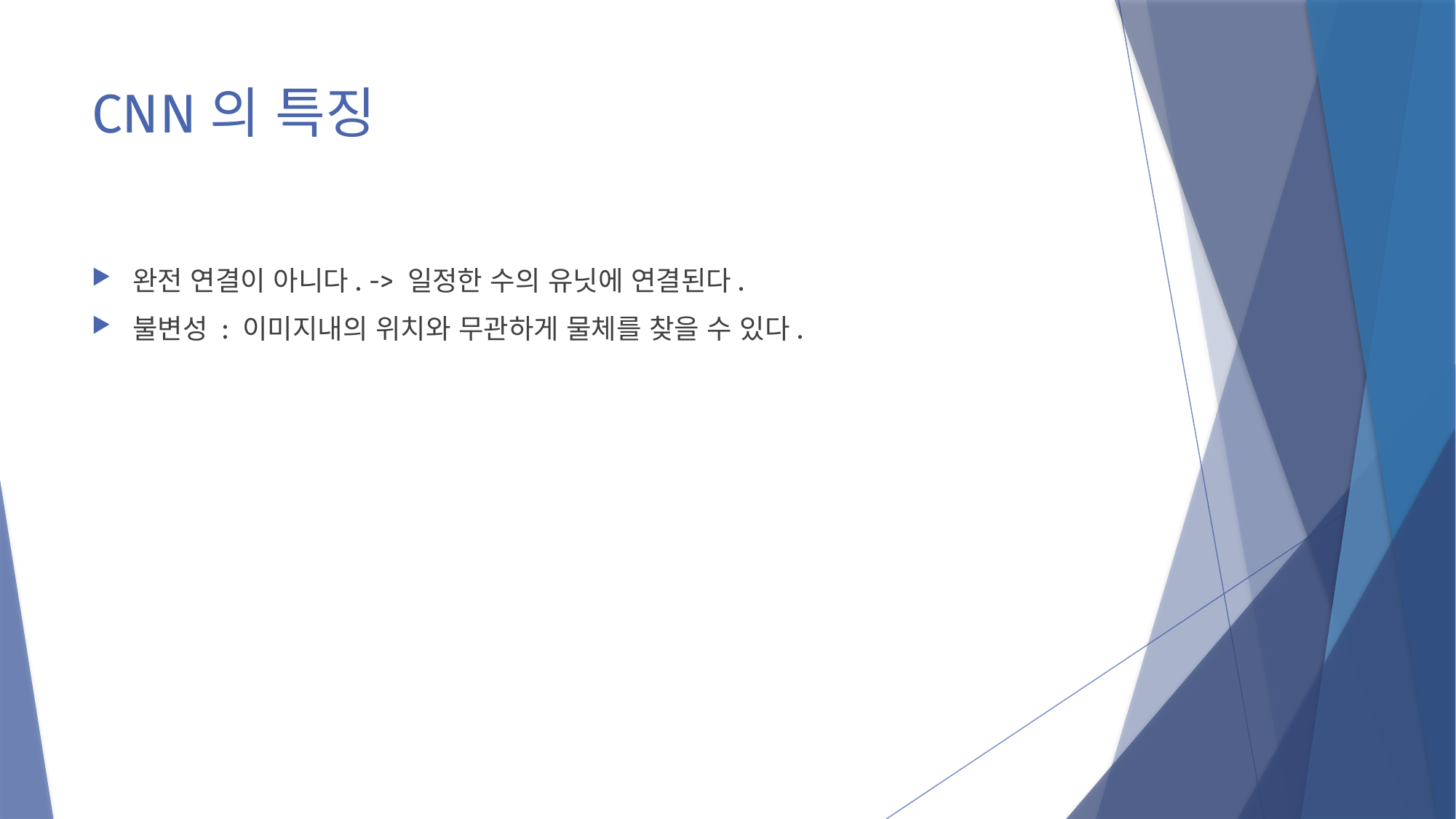

# CNN의 특징
완전 연결이 아니다. -> 일정한 수의 유닛에 연결된다.
불변성 : 이미지내의 위치와 무관하게 물체를 찾을 수 있다.